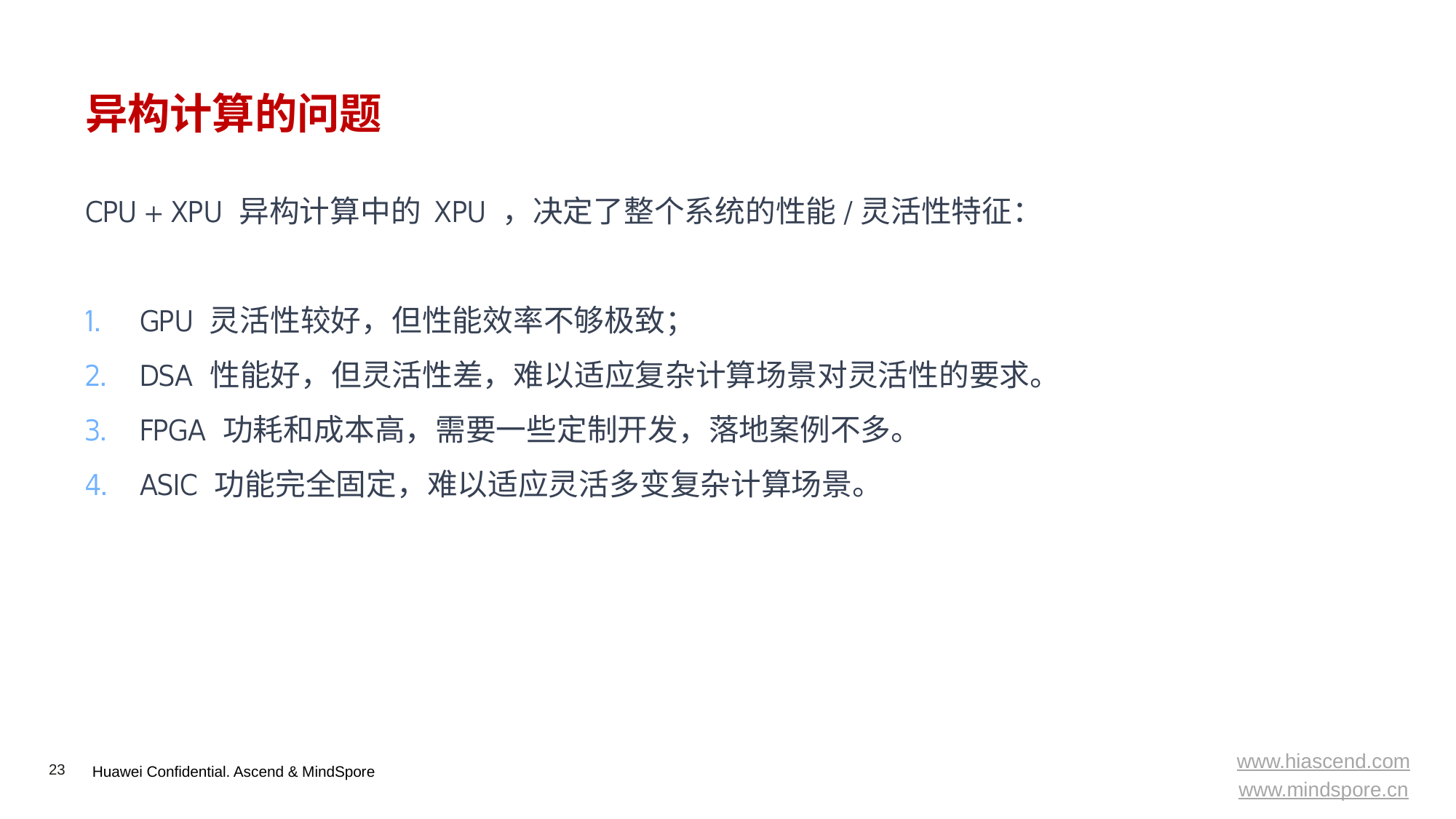

# 异构计算的问题
CPU + XPU 异构计算中的 XPU ，决定了整个系统的性能/灵活性特征：

GPU 灵活性较好，但性能效率不够极致；
DSA 性能好，但灵活性差，难以适应复杂计算场景对灵活性的要求。
FPGA 功耗和成本高，需要一些定制开发，落地案例不多。
ASIC 功能完全固定，难以适应灵活多变复杂计算场景。